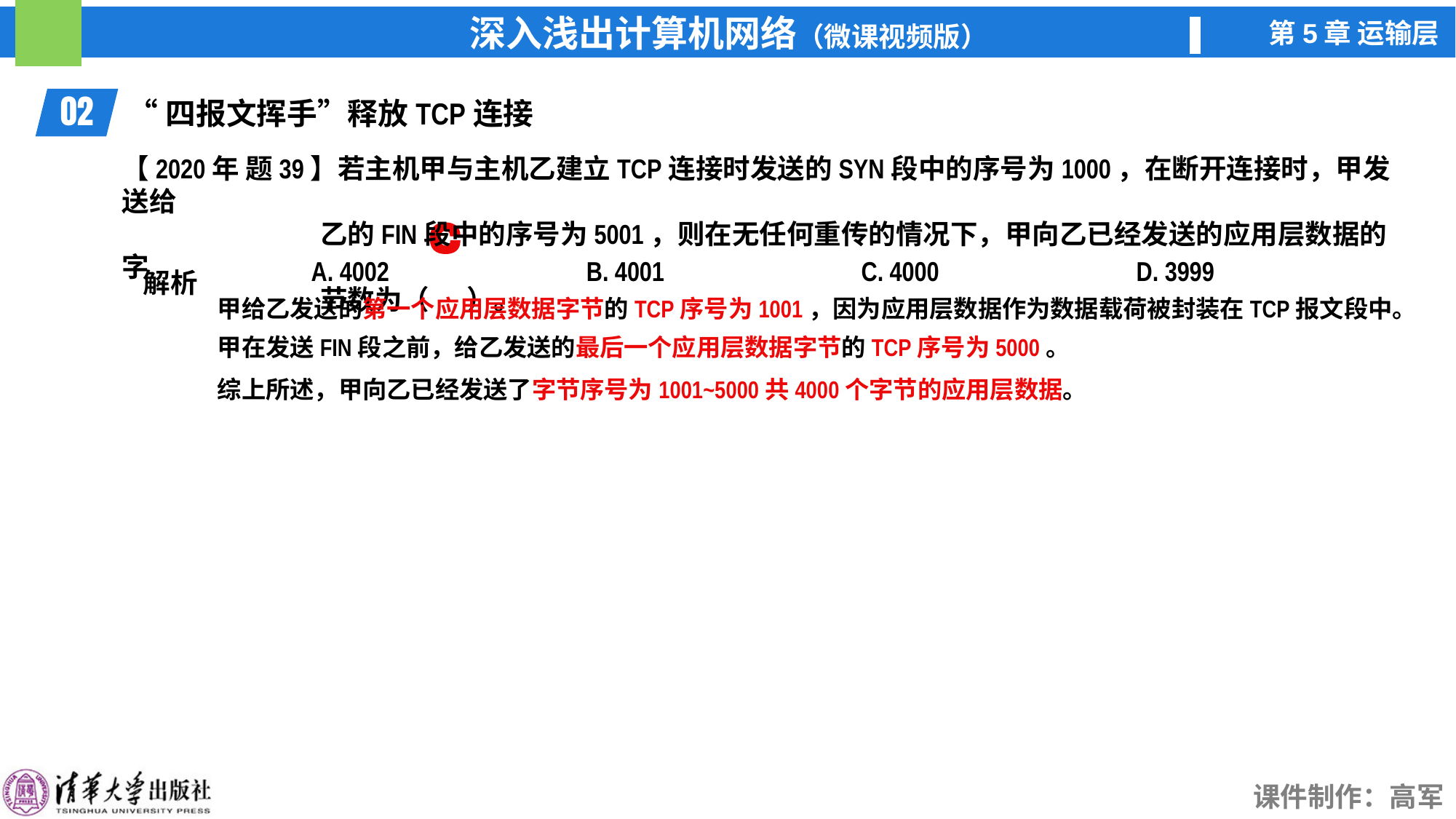

02
“四报文挥手”释放TCP连接
【2020年 题39】若主机甲与主机乙建立TCP连接时发送的SYN段中的序号为1000，在断开连接时，甲发送给
                               乙的FIN段中的序号为5001，则在无任何重传的情况下，甲向乙已经发送的应用层数据的字
                               节数为（      ）。
A. 4002
B. 4001
C. 4000
D. 3999
C
解析
甲给乙发送的第一个应用层数据字节的TCP序号为1001，因为应用层数据作为数据载荷被封装在TCP报文段中。
甲在发送FIN段之前，给乙发送的最后一个应用层数据字节的TCP序号为5000。
综上所述，甲向乙已经发送了字节序号为1001~5000共4000个字节的应用层数据。